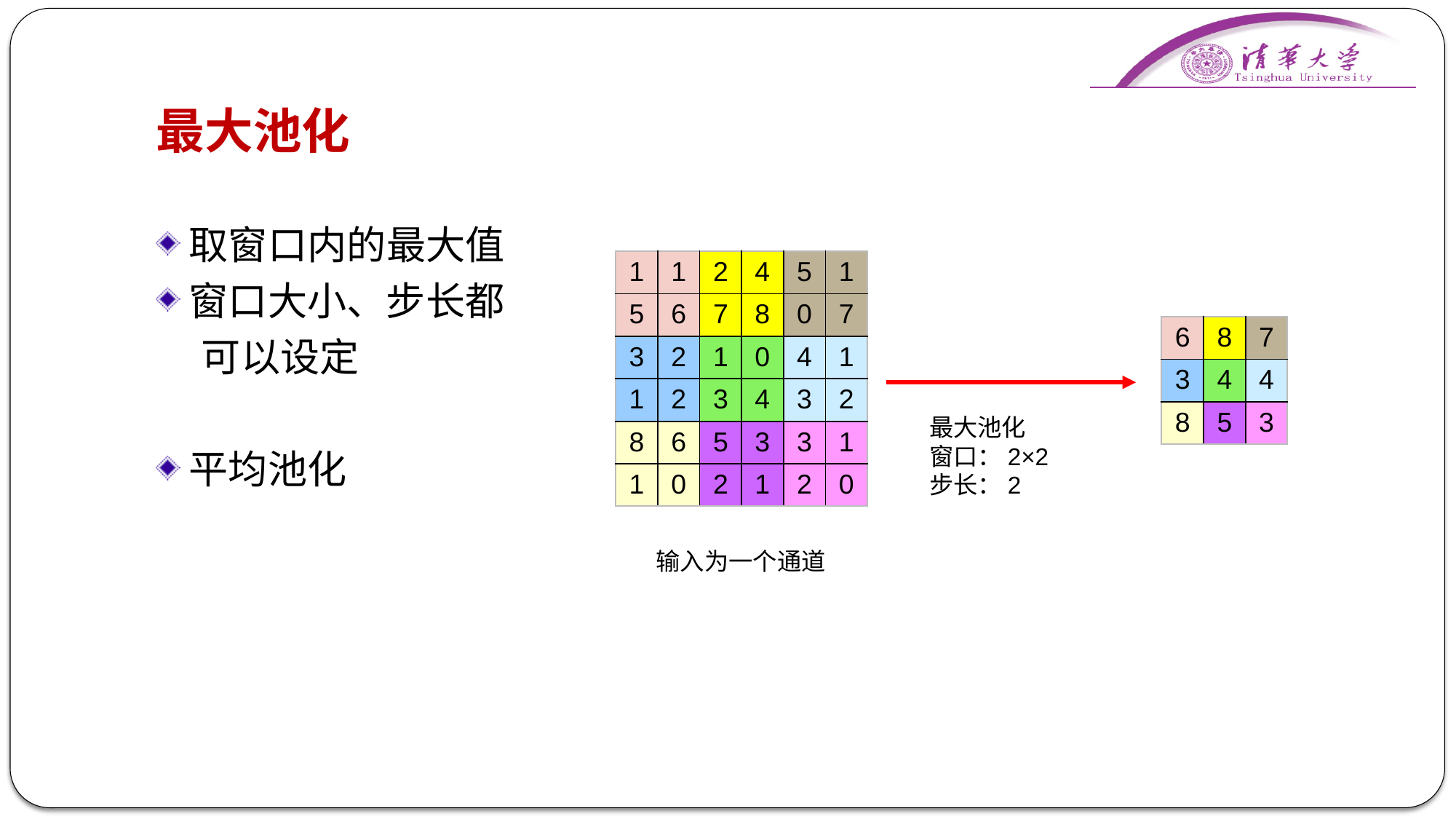

# 最大池化

取窗口内的最大值
窗口大小、步长都
    可以设定

平均池化
| 1 | 1 | 2 | 4 | 5 | 1 |
| --- | --- | --- | --- | --- | --- |
| 5 | 6 | 7 | 8 | 0 | 7 |
| 3 | 2 | 1 | 0 | 4 | 1 |
| 1 | 2 | 3 | 4 | 3 | 2 |
| 8 | 6 | 5 | 3 | 3 | 1 |
| 1 | 0 | 2 | 1 | 2 | 0 |
| 6 | 8 | 7 |
| --- | --- | --- |
| 3 | 4 | 4 |
| 8 | 5 | 3 |
最大池化
窗口：2×2
步长：2
输入为一个通道